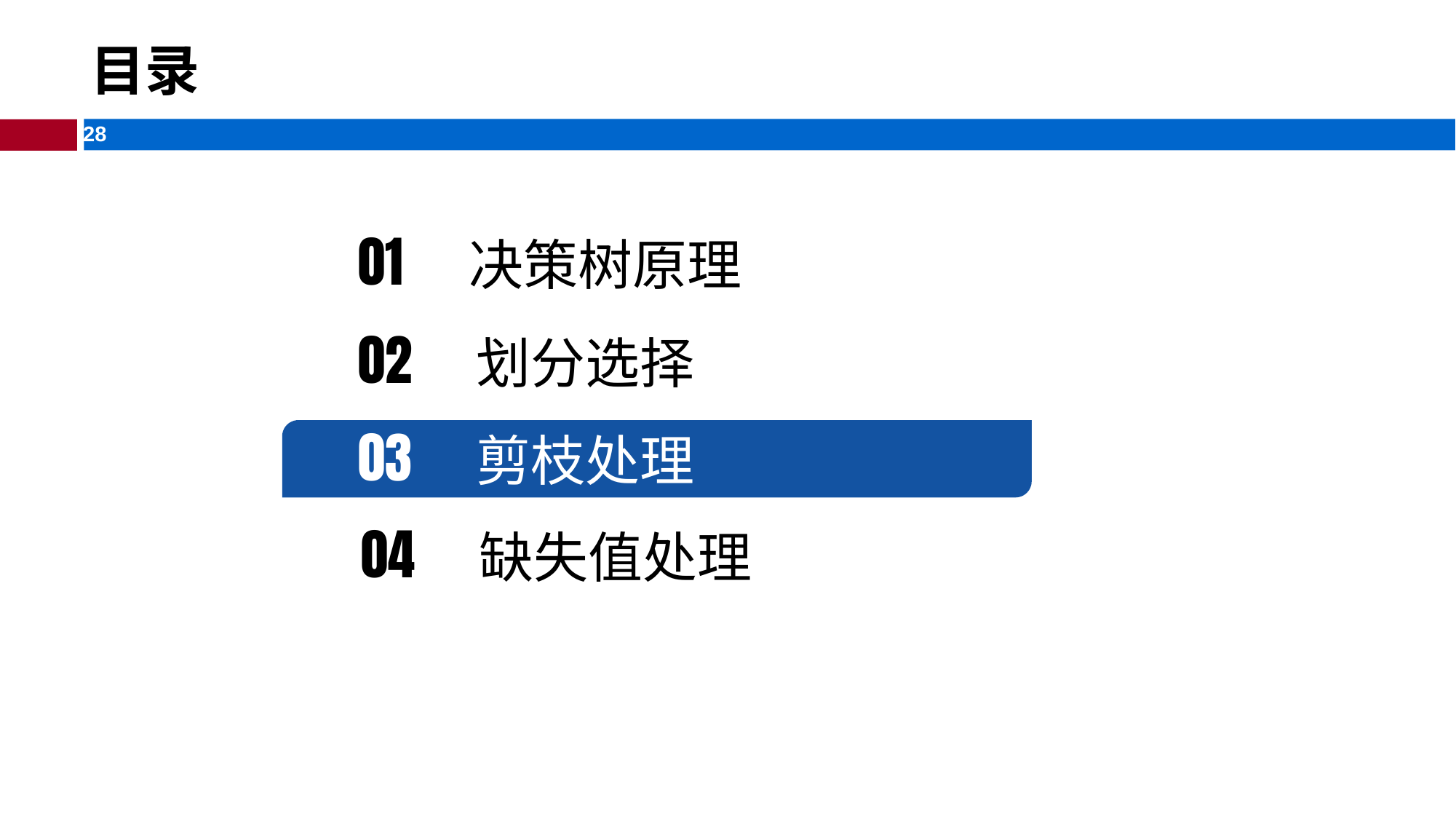

# 目录
01    决策树原理
02    划分选择

03    剪枝处理
04    缺失值处理